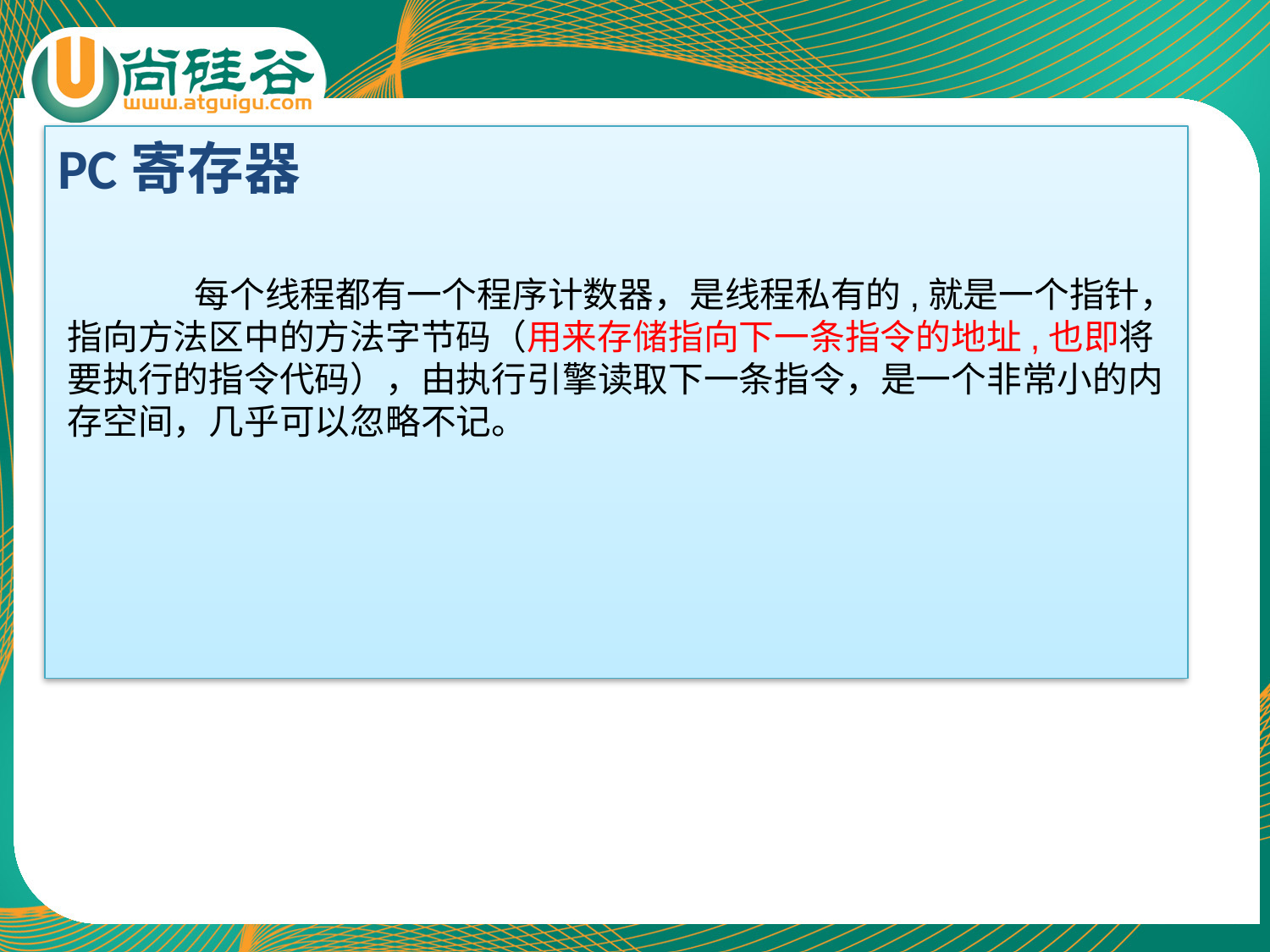

PC寄存器
	每个线程都有一个程序计数器，是线程私有的,就是一个指针，指向方法区中的方法字节码（用来存储指向下一条指令的地址,也即将要执行的指令代码），由执行引擎读取下一条指令，是一个非常小的内存空间，几乎可以忽略不记。